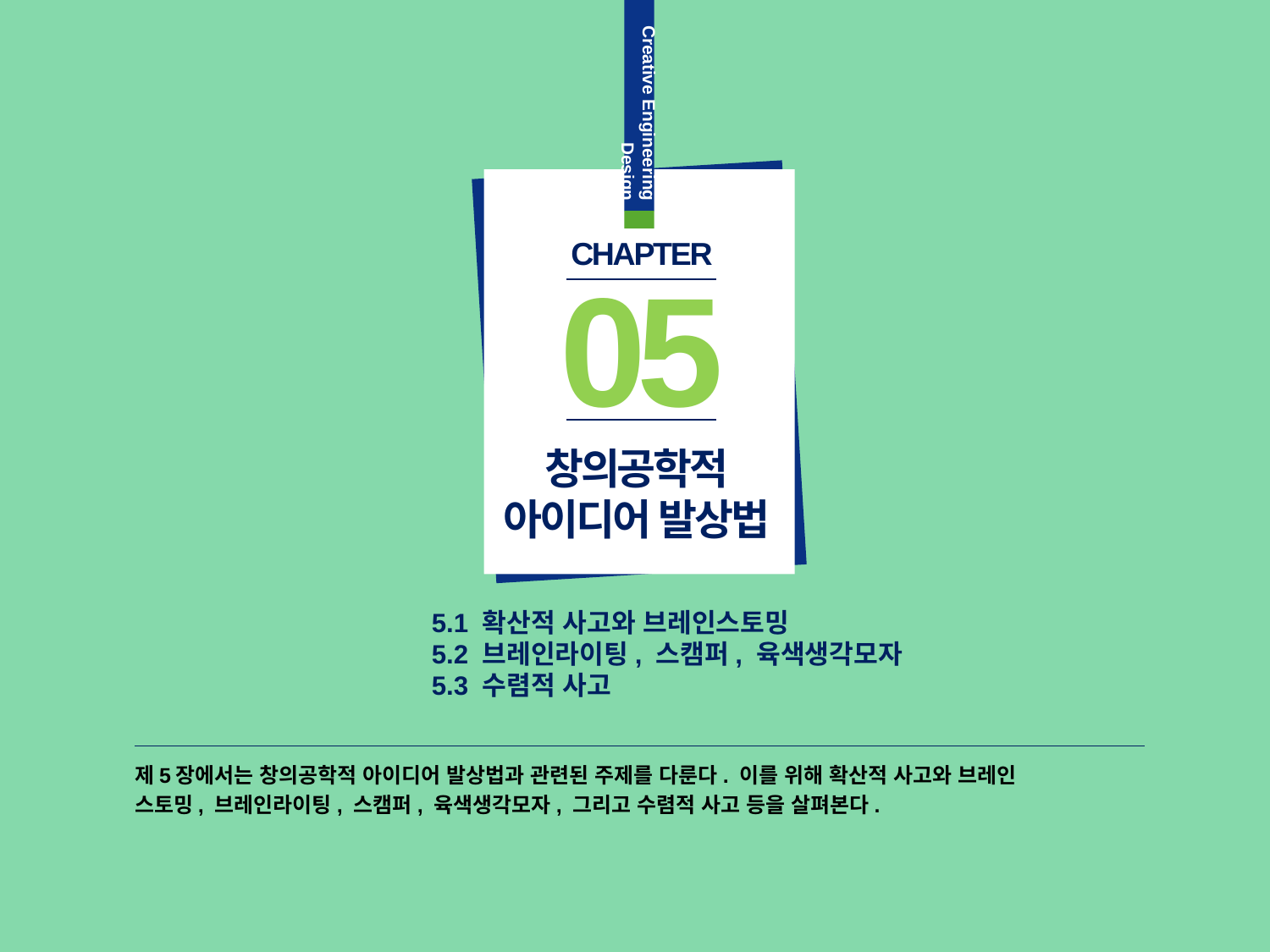

CHAPTER
05
창의공학적
아이디어 발상법
5.1 확산적 사고와 브레인스토밍
5.2 브레인라이팅, 스캠퍼, 육색생각모자
5.3 수렴적 사고
제5장에서는 창의공학적 아이디어 발상법과 관련된 주제를 다룬다. 이를 위해 확산적 사고와 브레인
스토밍, 브레인라이팅, 스캠퍼, 육색생각모자, 그리고 수렴적 사고 등을 살펴본다.